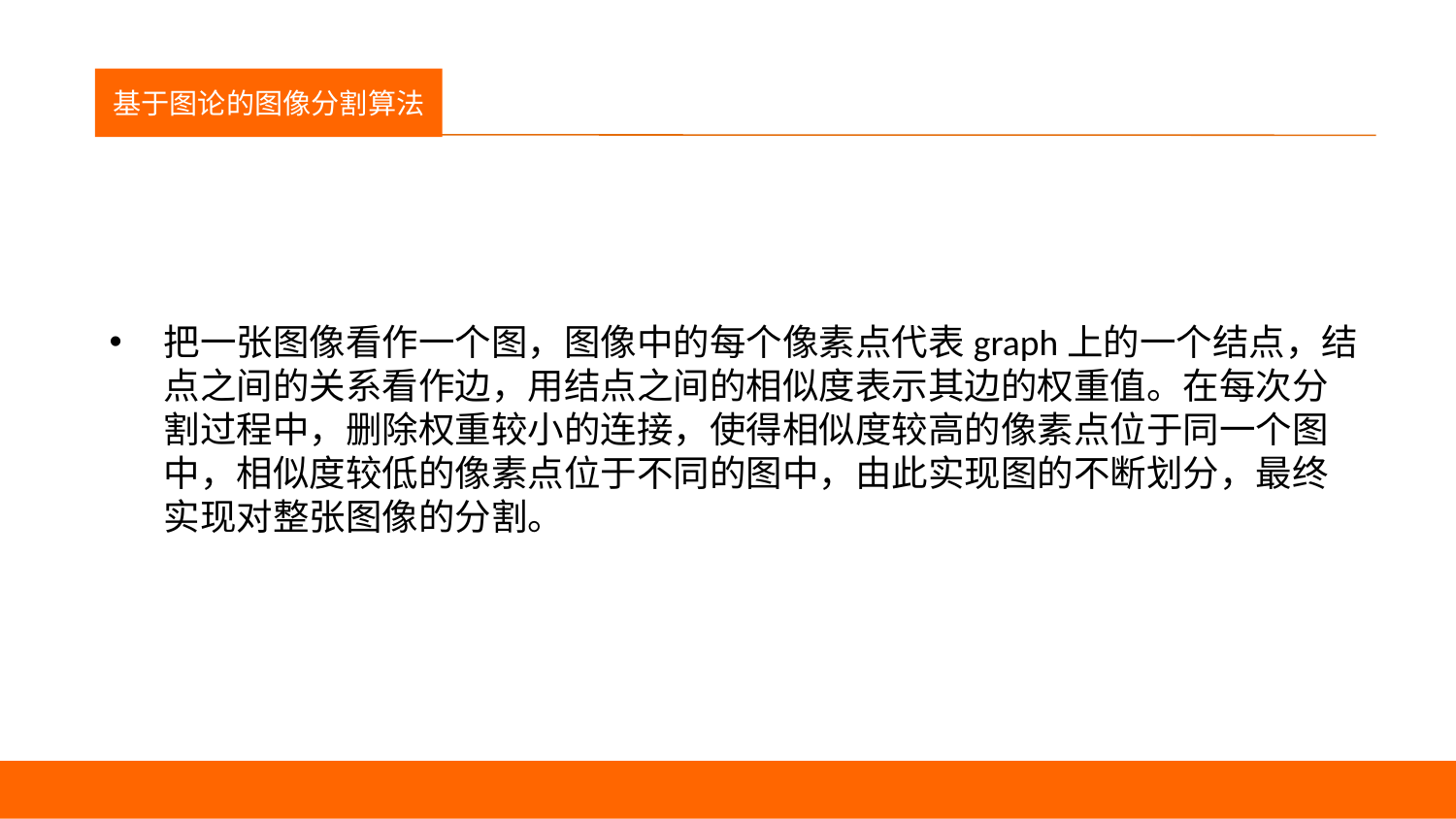

议程
基于图论的图像分割算法

把一张图像看作一个图，图像中的每个像素点代表graph上的一个结点，结点之间的关系看作边，用结点之间的相似度表示其边的权重值。在每次分割过程中，删除权重较小的连接，使得相似度较高的像素点位于同一个图中，相似度较低的像素点位于不同的图中，由此实现图的不断划分，最终实现对整张图像的分割。